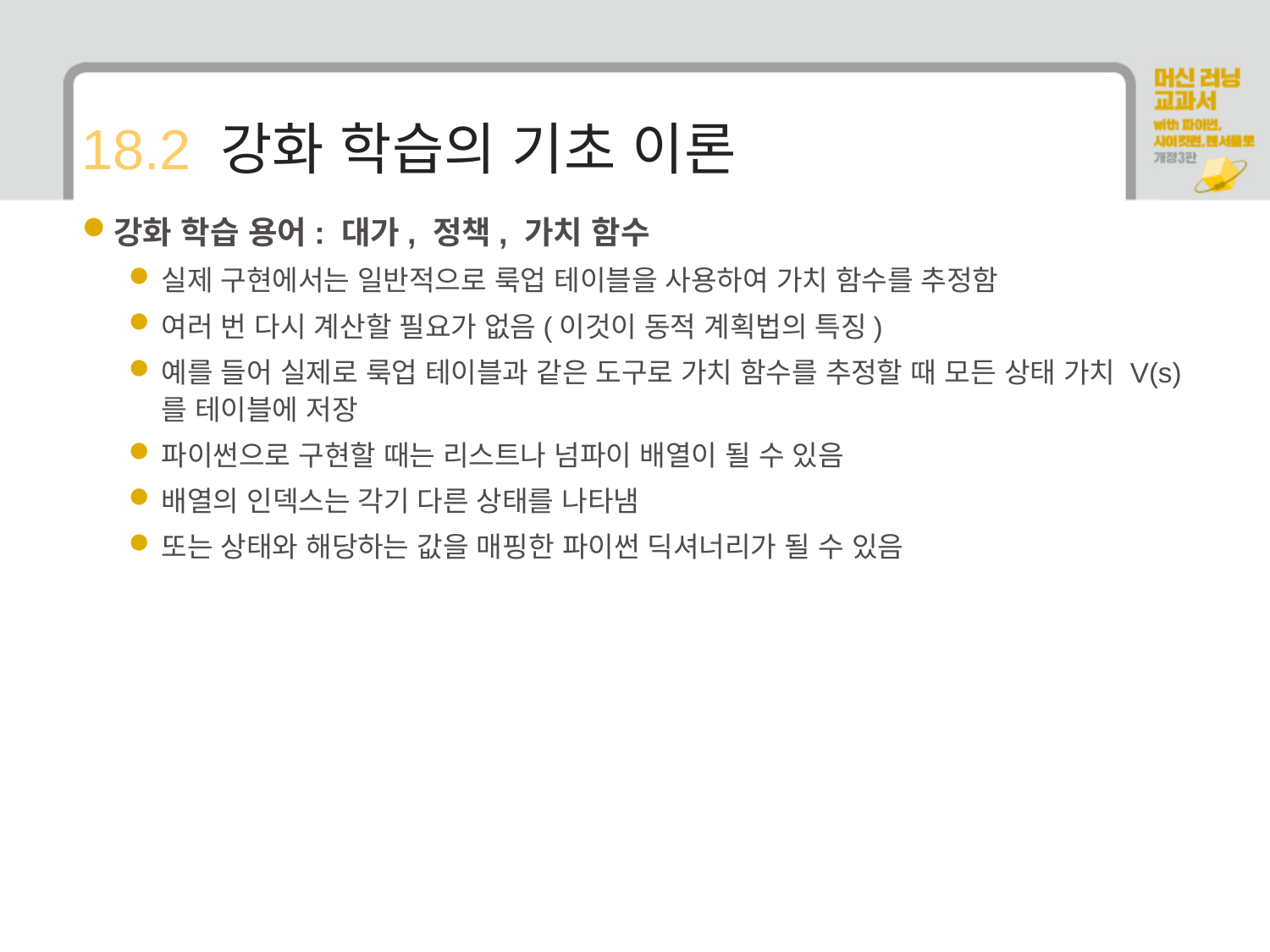

# 18.2 강화 학습의 기초 이론
강화 학습 용어: 대가, 정책, 가치 함수
실제 구현에서는 일반적으로 룩업 테이블을 사용하여 가치 함수를 추정함
여러 번 다시 계산할 필요가 없음(이것이 동적 계획법의 특징)
예를 들어 실제로 룩업 테이블과 같은 도구로 가치 함수를 추정할 때 모든 상태 가치 V(s)를 테이블에 저장
파이썬으로 구현할 때는 리스트나 넘파이 배열이 될 수 있음
배열의 인덱스는 각기 다른 상태를 나타냄
또는 상태와 해당하는 값을 매핑한 파이썬 딕셔너리가 될 수 있음